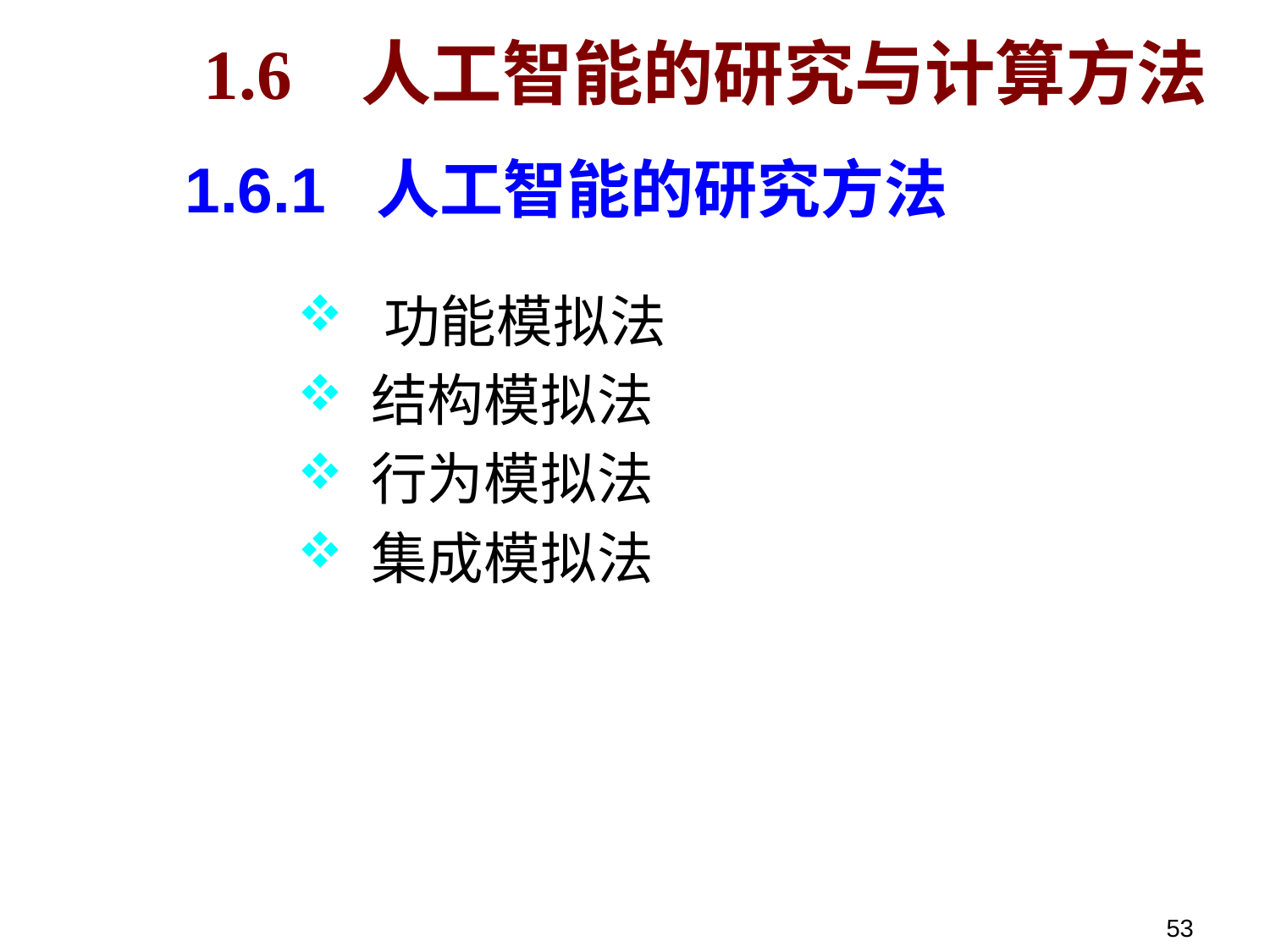

# 1.6   人工智能的研究与计算方法
1.6.1  人工智能的研究方法
  功能模拟法
 结构模拟法
 行为模拟法
 集成模拟法
53